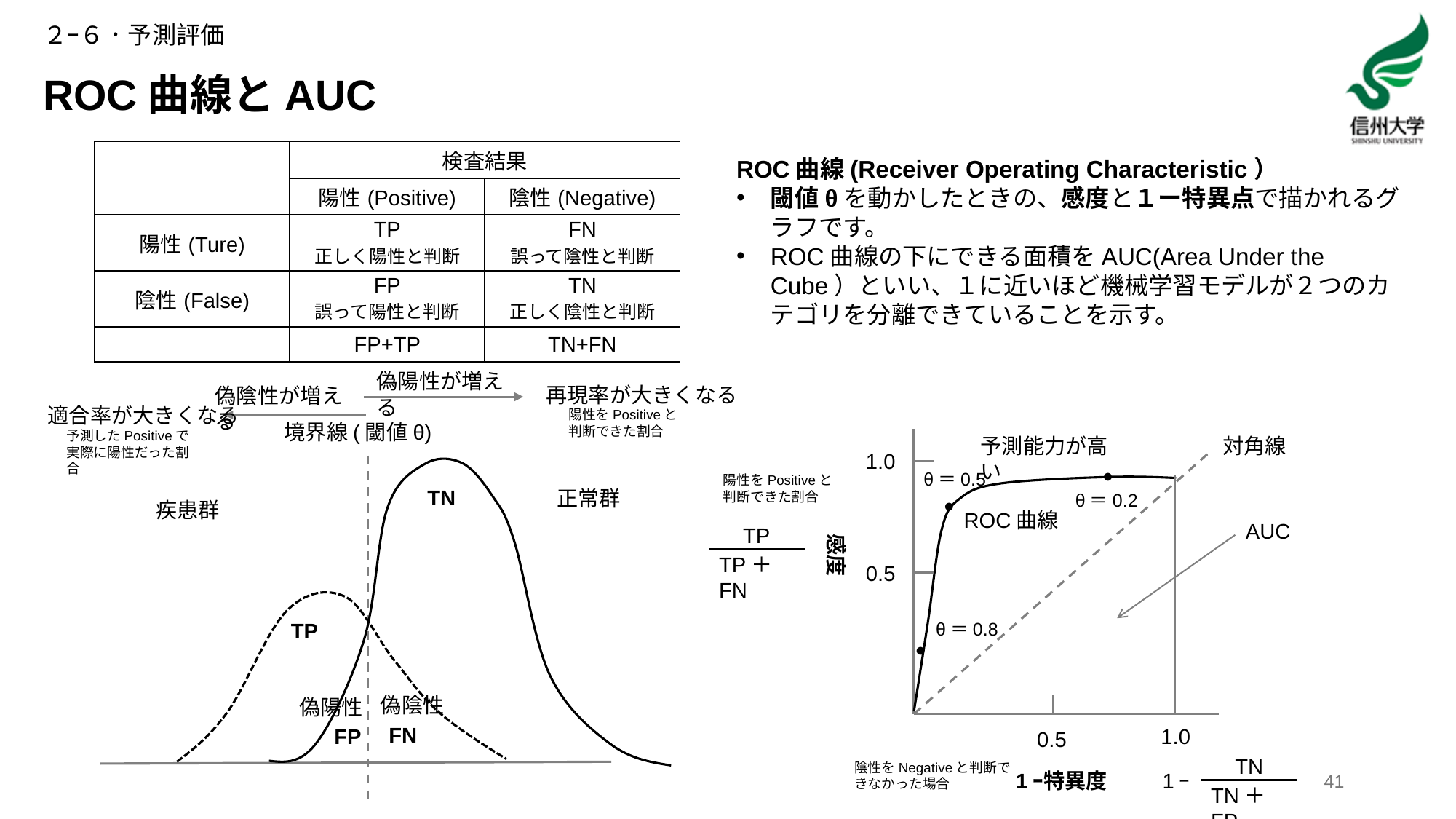

２ｰ６．予測評価
# ROC曲線とAUC

|  | 検査結果 |  |
| --- | --- | --- |
|  | 陽性(Positive) | 陰性(Negative) |
| 陽性(Ture) | TP 正しく陽性と判断 | FN 誤って陰性と判断 |
| 陰性(False) | FP 誤って陽性と判断 | TN 正しく陰性と判断 |
|  | FP+TP | TN+FN |
ROC曲線(Receiver Operating Characteristic）
閾値θを動かしたときの、感度と１ー特異点で描かれるグラフです。
ROC曲線の下にできる面積をAUC(Area Under the Cube）といい、１に近いほど機械学習モデルが２つのカテゴリを分離できていることを示す。

偽陽性が増える
再現率が大きくなる
偽陰性が増える
適合率が大きくなる
陽性をPositiveと判断できた割合
境界線(閾値θ)
予測したPositiveで実際に陽性だった割合
予測能力が高い
対角線
1.0
●

θ＝0.5
陽性をPositiveと判断できた割合

TN
正常群
θ＝0.2
●
疾患群
ROC曲線
AUC
TP
TP＋FN
感度
0.5

θ＝0.8
TP
●
偽陰性
偽陽性
FN
1.0
FP
0.5
TN
TN＋FP
陰性をNegativeと判断できなかった場合
41
1ｰ特異度
1ｰ